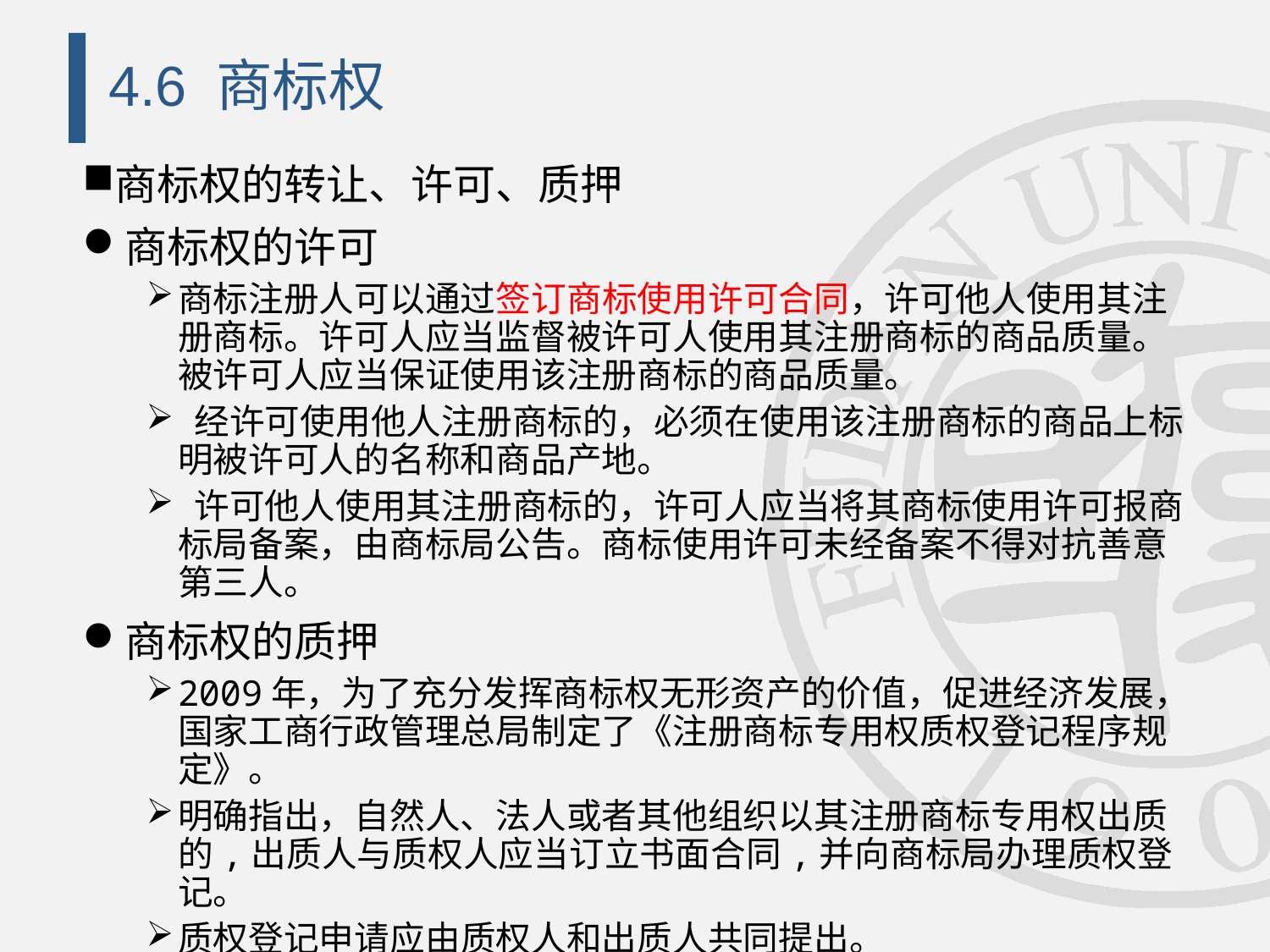

# 4.6 商标权
商标权的转让、许可、质押
商标权的许可
商标注册人可以通过签订商标使用许可合同，许可他人使用其注册商标。许可人应当监督被许可人使用其注册商标的商品质量。被许可人应当保证使用该注册商标的商品质量。
 经许可使用他人注册商标的，必须在使用该注册商标的商品上标明被许可人的名称和商品产地。
 许可他人使用其注册商标的，许可人应当将其商标使用许可报商标局备案，由商标局公告。商标使用许可未经备案不得对抗善意第三人。
商标权的质押
2009年，为了充分发挥商标权无形资产的价值，促进经济发展，国家工商行政管理总局制定了《注册商标专用权质权登记程序规定》。
明确指出，自然人、法人或者其他组织以其注册商标专用权出质的,出质人与质权人应当订立书面合同,并向商标局办理质权登记。
质权登记申请应由质权人和出质人共同提出。